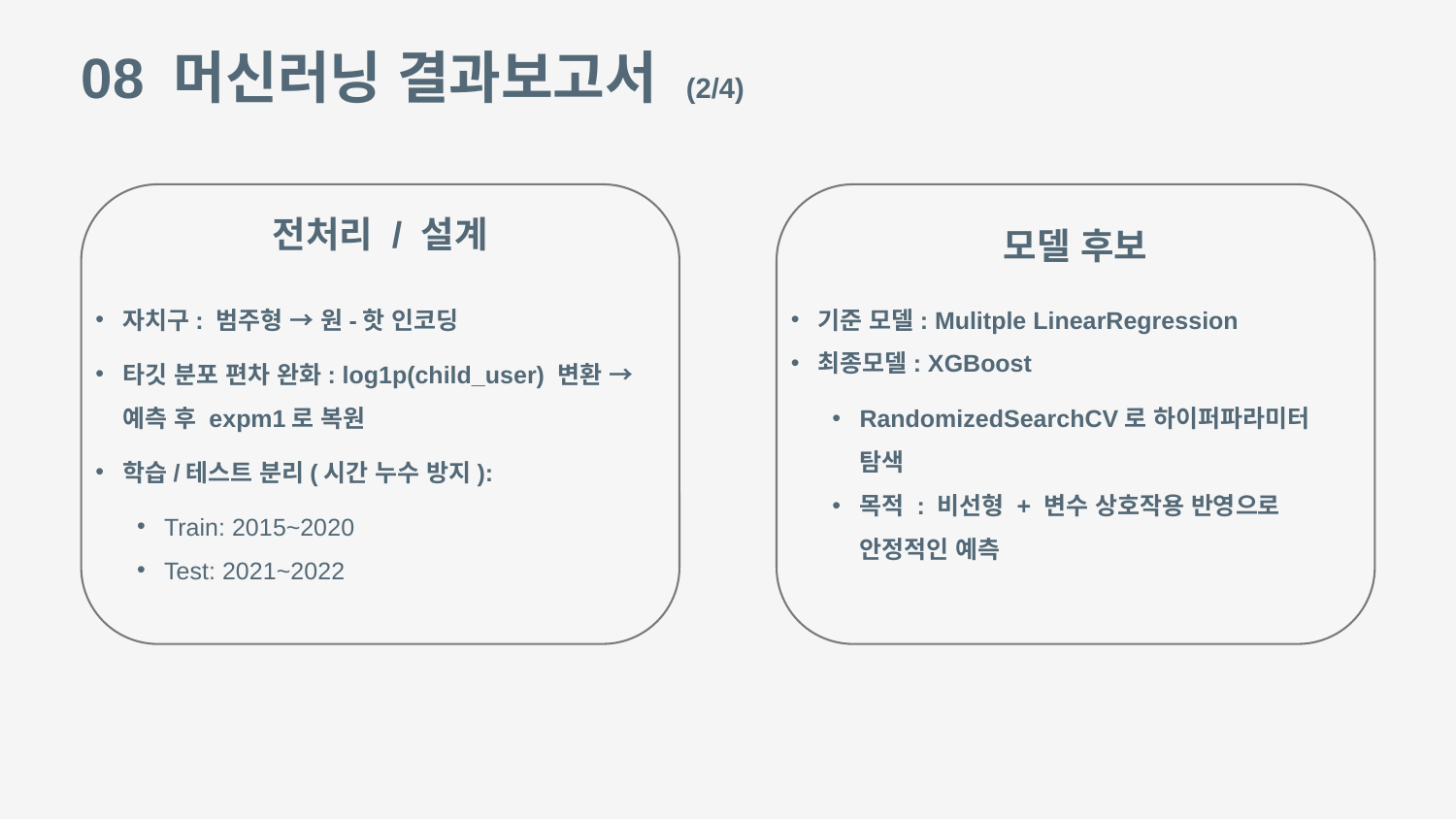

08 머신러닝 결과보고서 (2/4)

전처리 / 설계
모델 후보
자치구: 범주형 → 원-핫 인코딩

타깃 분포 편차 완화: log1p(child_user) 변환 → 예측 후 expm1로 복원

학습/테스트 분리(시간 누수 방지):
기준 모델: Mulitple LinearRegression
최종모델: XGBoost
RandomizedSearchCV로 하이퍼파라미터 탐색
목적 : 비선형 + 변수 상호작용 반영으로 안정적인 예측
Train: 2015~2020
Test: 2021~2022